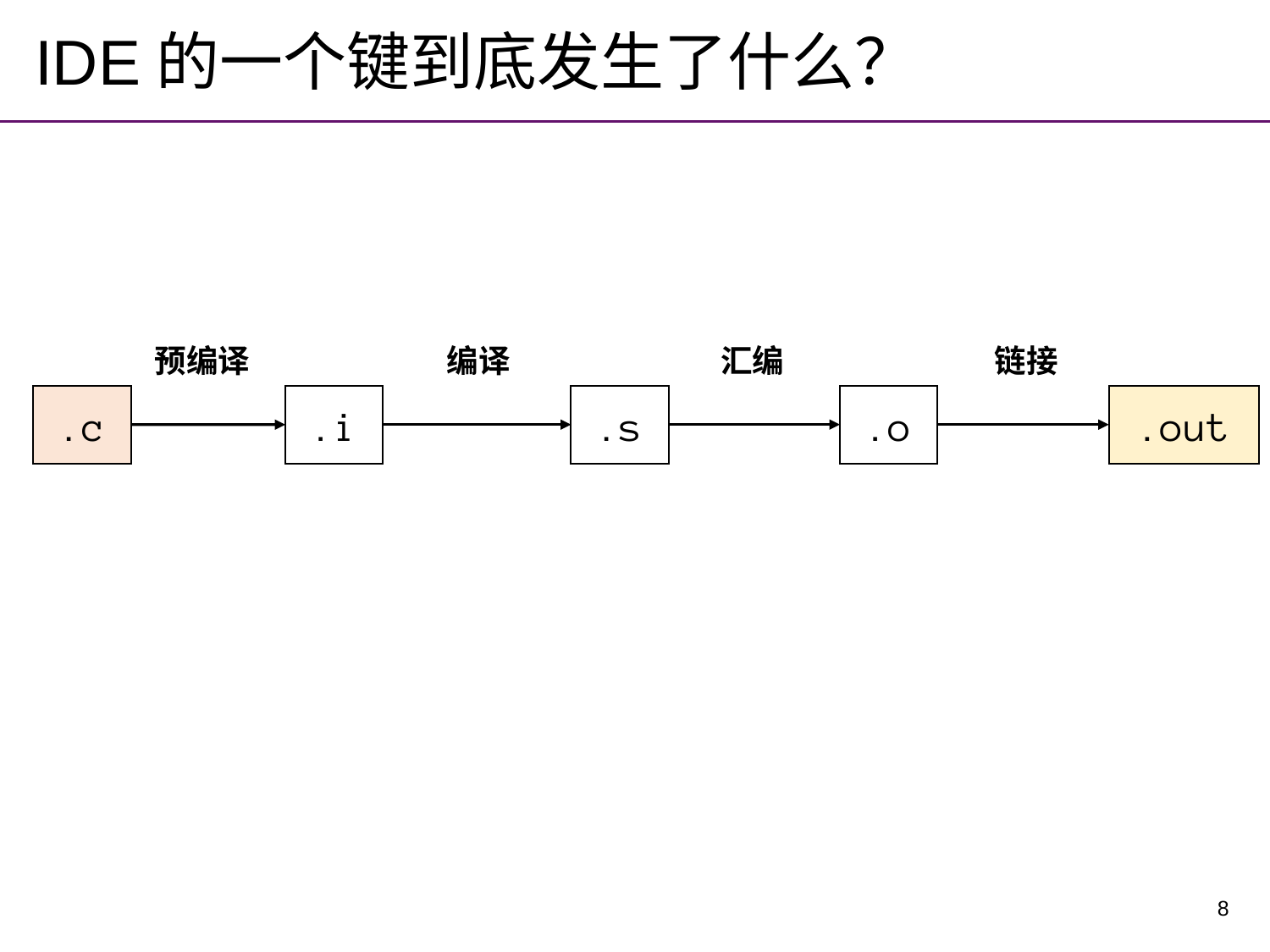

# IDE的一个键到底发生了什么？

汇编
链接
预编译
编译
.c
.i
.s
.o
.out
8